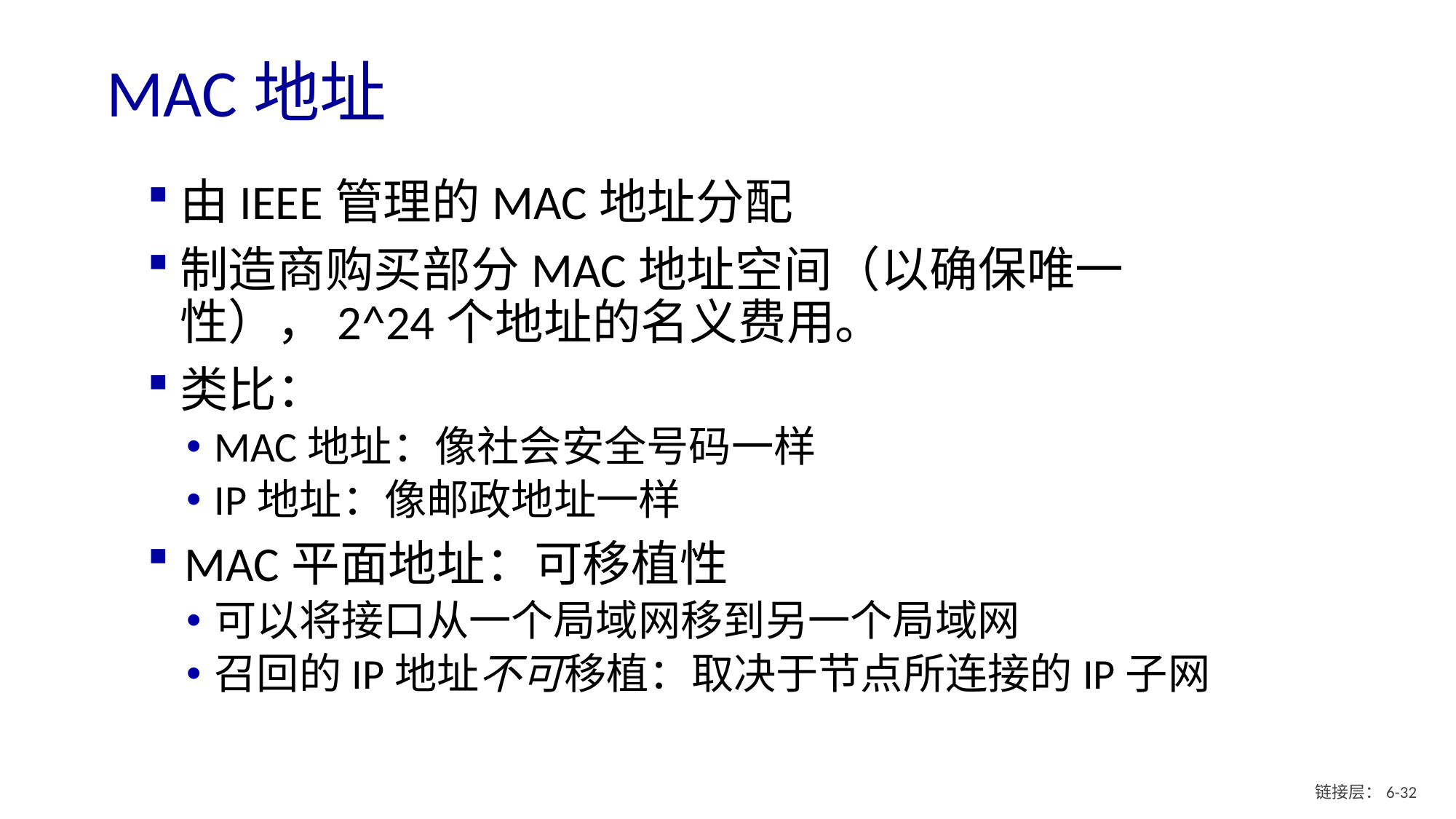

# MAC地址
由IEEE管理的MAC地址分配
制造商购买部分MAC地址空间（以确保唯一性），2^24个地址的名义费用。
类比：
MAC地址：像社会安全号码一样
IP地址：像邮政地址一样
 MAC平面地址：可移植性
可以将接口从一个局域网移到另一个局域网
召回的IP地址不可移植：取决于节点所连接的IP子网

链接层：6-32